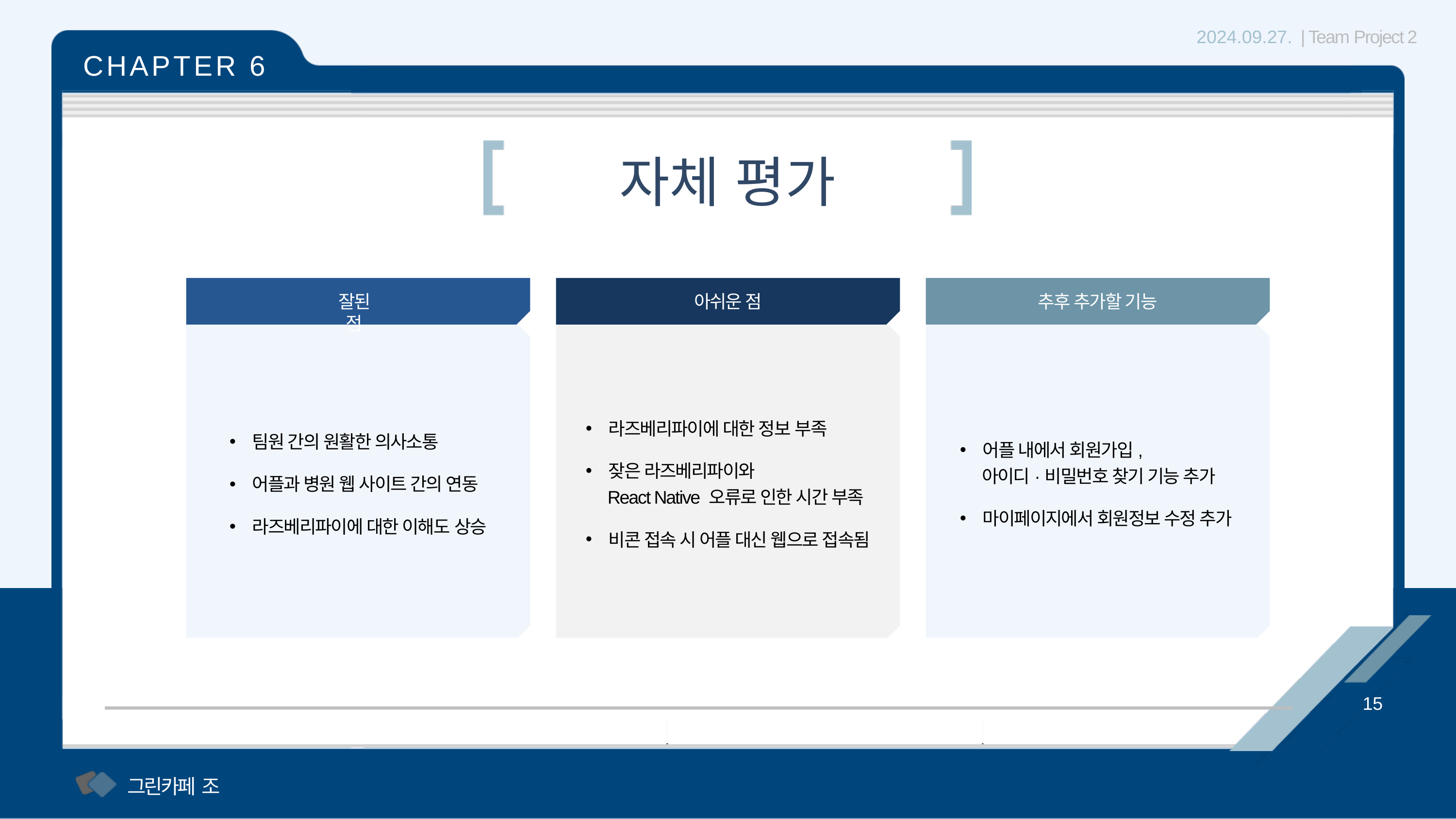

잘된 점
아쉬운 점
추후 추가할 기능

라즈베리파이에 대한 정보 부족
잦은 라즈베리파이와
React Native 오류로 인한 시간 부족
비콘 접속 시 어플 대신 웹으로 접속됨
팀원 간의 원활한 의사소통
어플과 병원 웹 사이트 간의 연동
라즈베리파이에 대한 이해도 상승
어플 내에서 회원가입,
아이디·비밀번호 찾기 기능 추가
마이페이지에서 회원정보 수정 추가